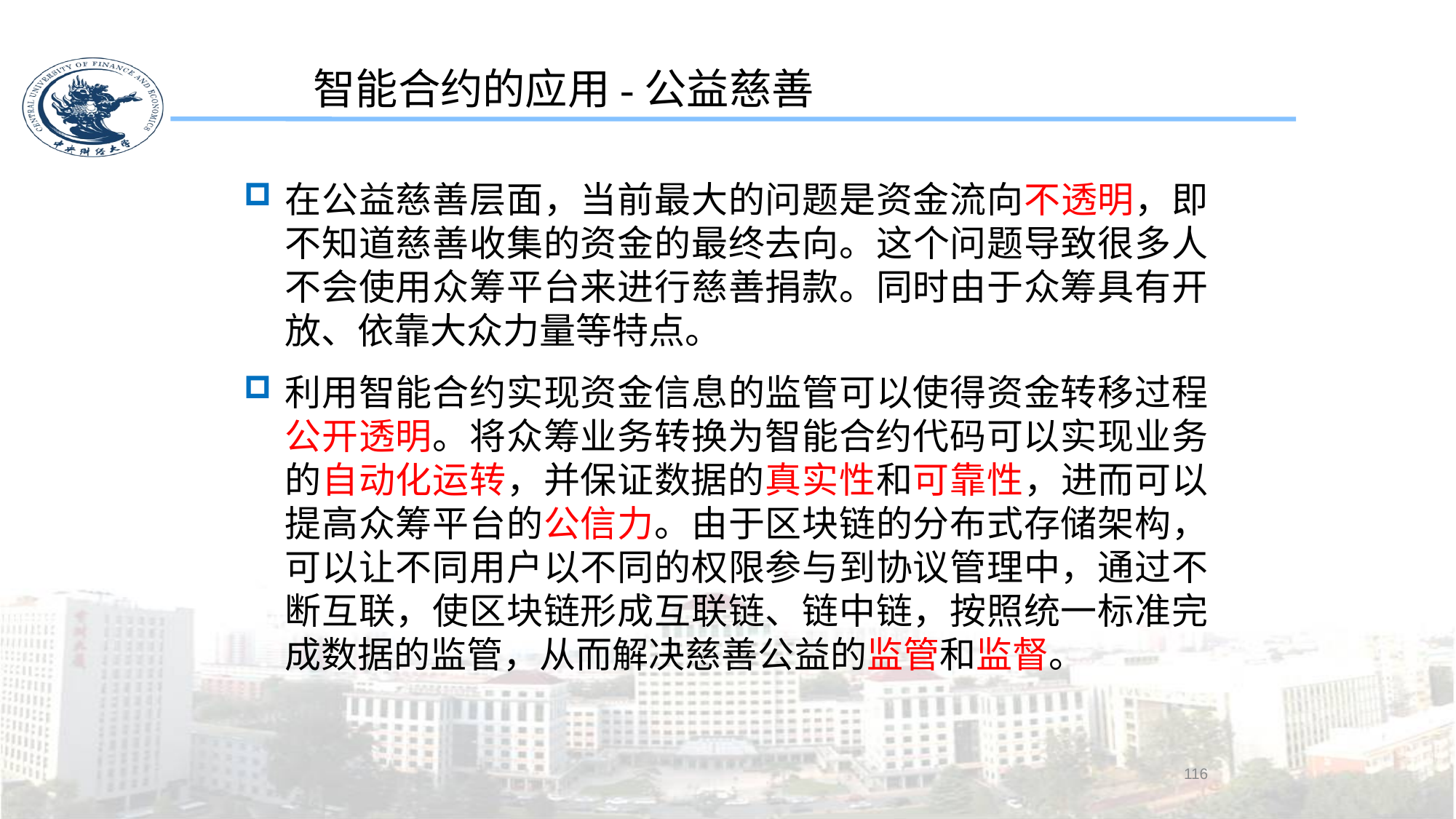

智能合约的应用-公益慈善
在公益慈善层面，当前最大的问题是资金流向不透明，即不知道慈善收集的资金的最终去向。这个问题导致很多人不会使用众筹平台来进行慈善捐款。同时由于众筹具有开放、依靠大众力量等特点。
利用智能合约实现资金信息的监管可以使得资金转移过程公开透明。将众筹业务转换为智能合约代码可以实现业务的自动化运转，并保证数据的真实性和可靠性，进而可以提高众筹平台的公信力。由于区块链的分布式存储架构，可以让不同用户以不同的权限参与到协议管理中，通过不断互联，使区块链形成互联链、链中链，按照统一标准完成数据的监管，从而解决慈善公益的监管和监督。
116